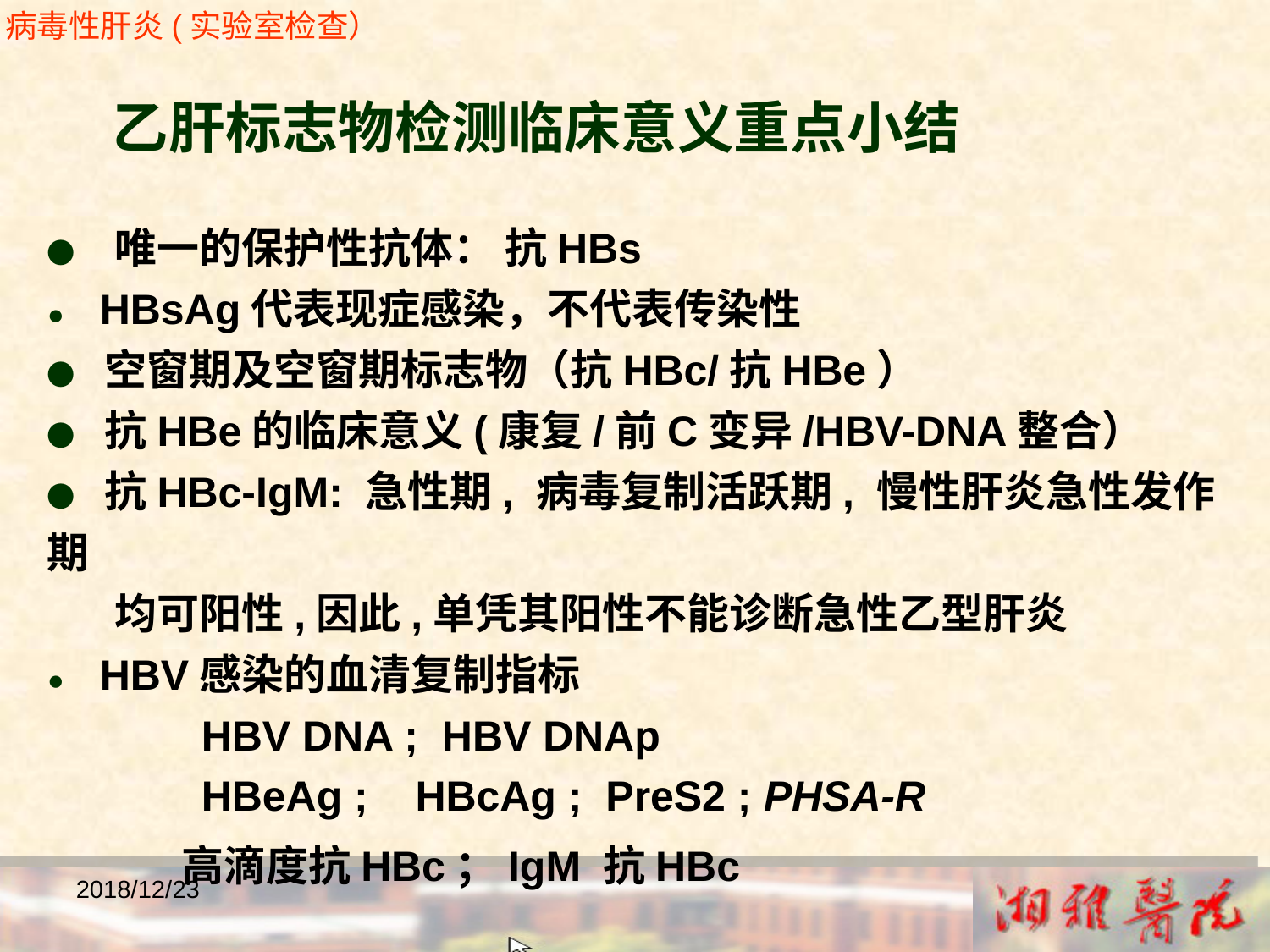

病毒性肝炎(实验室检查）
    乙肝标志物检测临床意义重点小结

●   唯一的保护性抗体： 抗HBs
●   HBsAg代表现症感染，不代表传染性
●  空窗期及空窗期标志物（抗HBc/抗HBe）
●  抗HBe的临床意义(康复/前C变异/HBV-DNA整合）
●  抗HBc-IgM: 急性期, 病毒复制活跃期, 慢性肝炎急性发作期
      均可阳性,因此,单凭其阳性不能诊断急性乙型肝炎
●   HBV感染的血清复制指标
             HBV DNA ;  HBV DNAp
             HBeAg ;    HBcAg ;  PreS2 ; PHSA-R
             高滴度抗HBc；IgM 抗HBc

2018/12/23